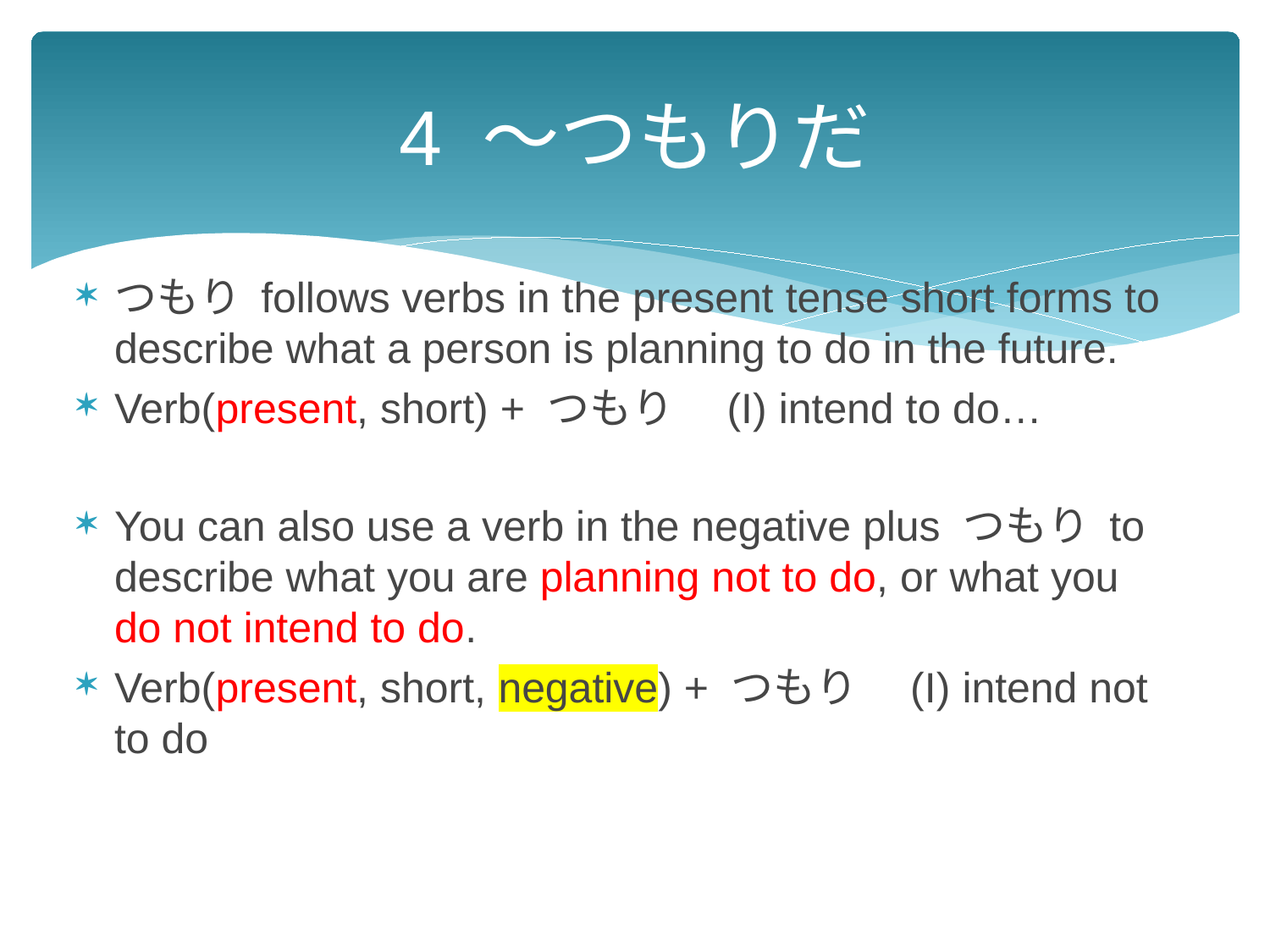

# 4 ～つもりだ
つもり follows verbs in the present tense short forms to describe what a person is planning to do in the future.
Verb(present, short) + つもり　(I) intend to do…

You can also use a verb in the negative plus つもり to describe what you are planning not to do, or what you do not intend to do.
Verb(present, short, negative) + つもり　(I) intend not to do